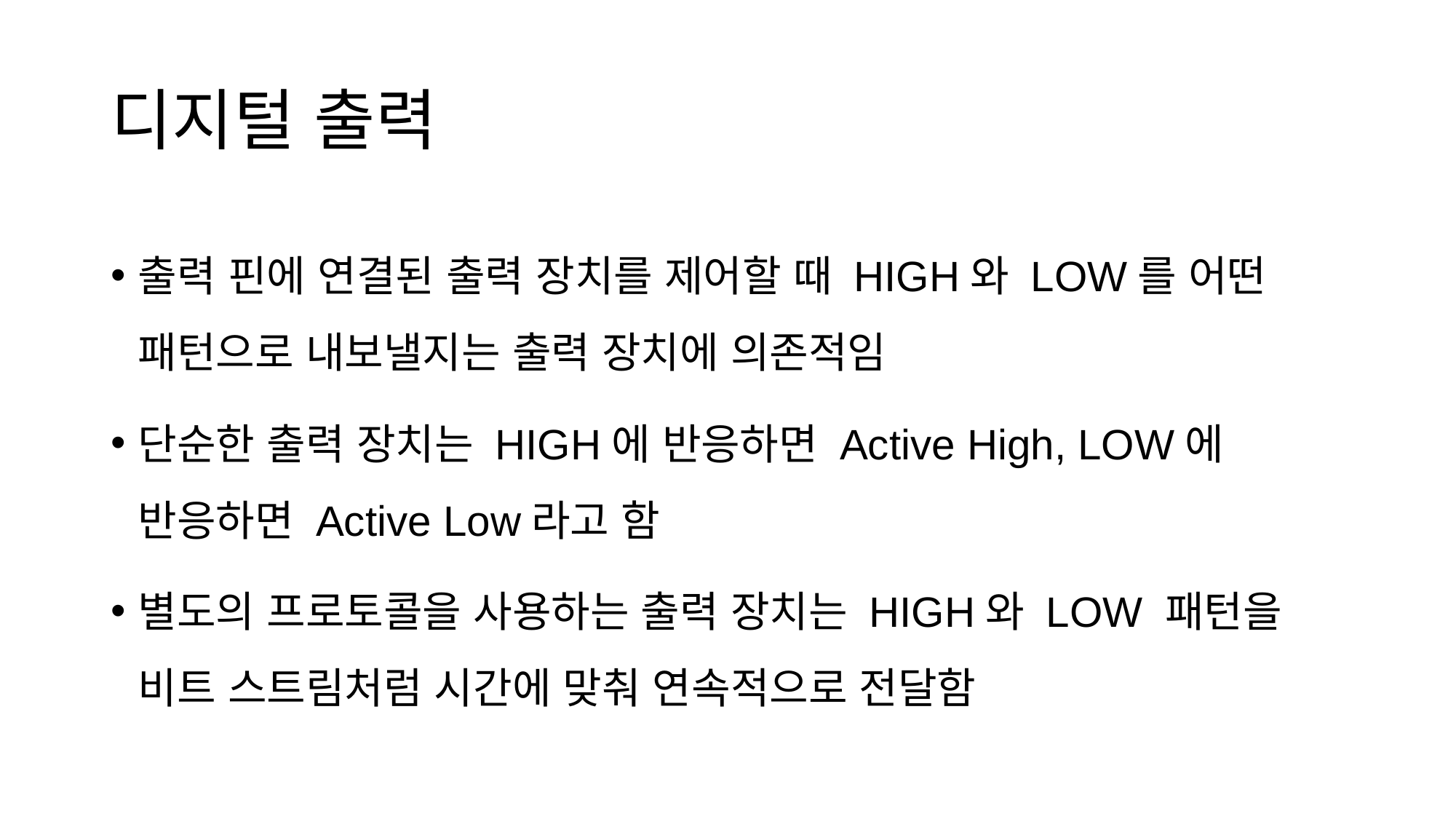

# 디지털 출력
출력 핀에 연결된 출력 장치를 제어할 때 HIGH와 LOW를 어떤 패턴으로 내보낼지는 출력 장치에 의존적임
단순한 출력 장치는 HIGH에 반응하면 Active High, LOW에
반응하면 Active Low라고 함
별도의 프로토콜을 사용하는 출력 장치는 HIGH와 LOW 패턴을 비트 스트림처럼 시간에 맞춰 연속적으로 전달함